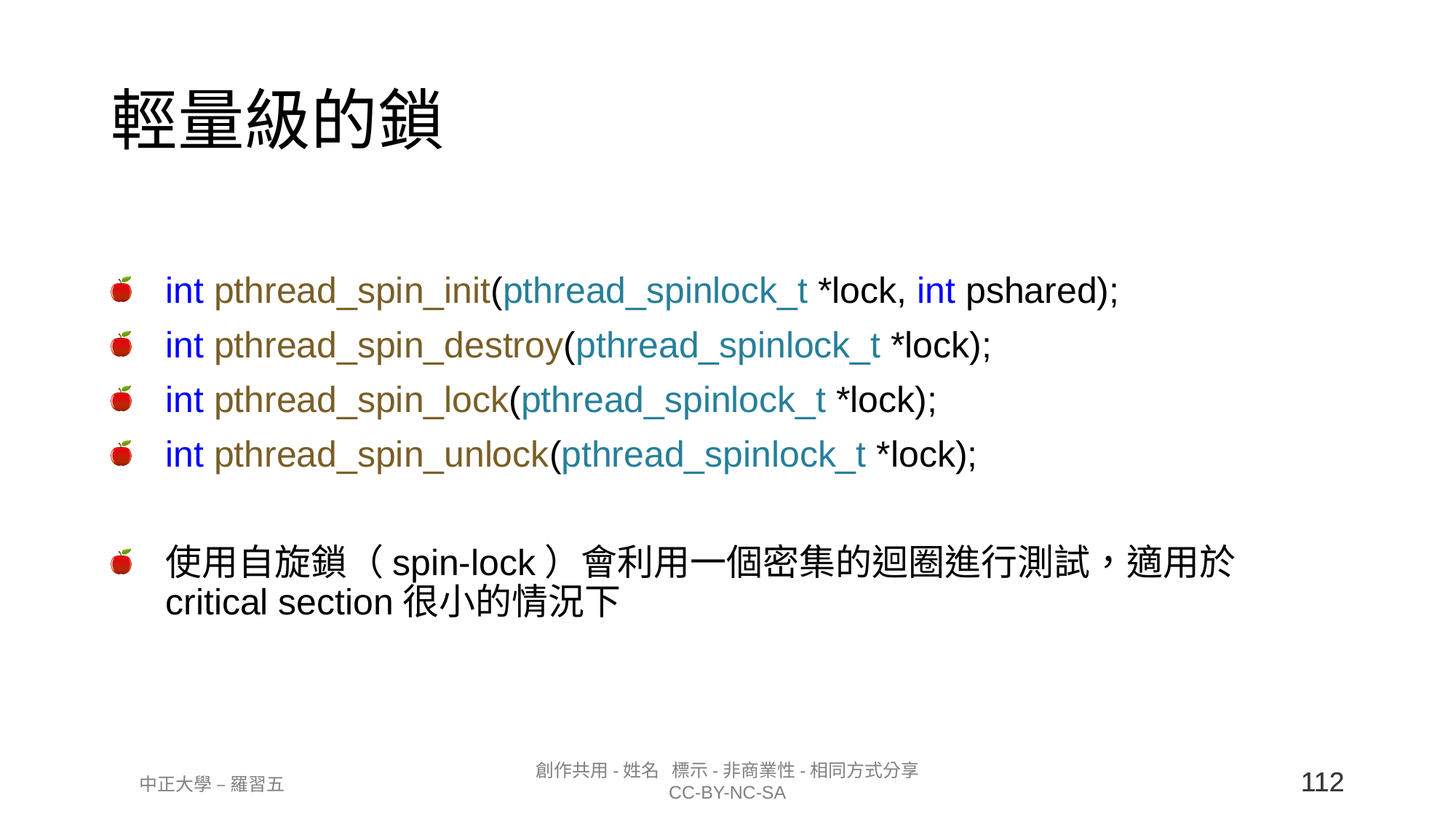

# 輕量級的鎖
int pthread_spin_init(pthread_spinlock_t *lock, int pshared);
int pthread_spin_destroy(pthread_spinlock_t *lock);
int pthread_spin_lock(pthread_spinlock_t *lock);
int pthread_spin_unlock(pthread_spinlock_t *lock);

使用自旋鎖（spin-lock）會利用一個密集的迴圈進行測試，適用於critical section很小的情況下